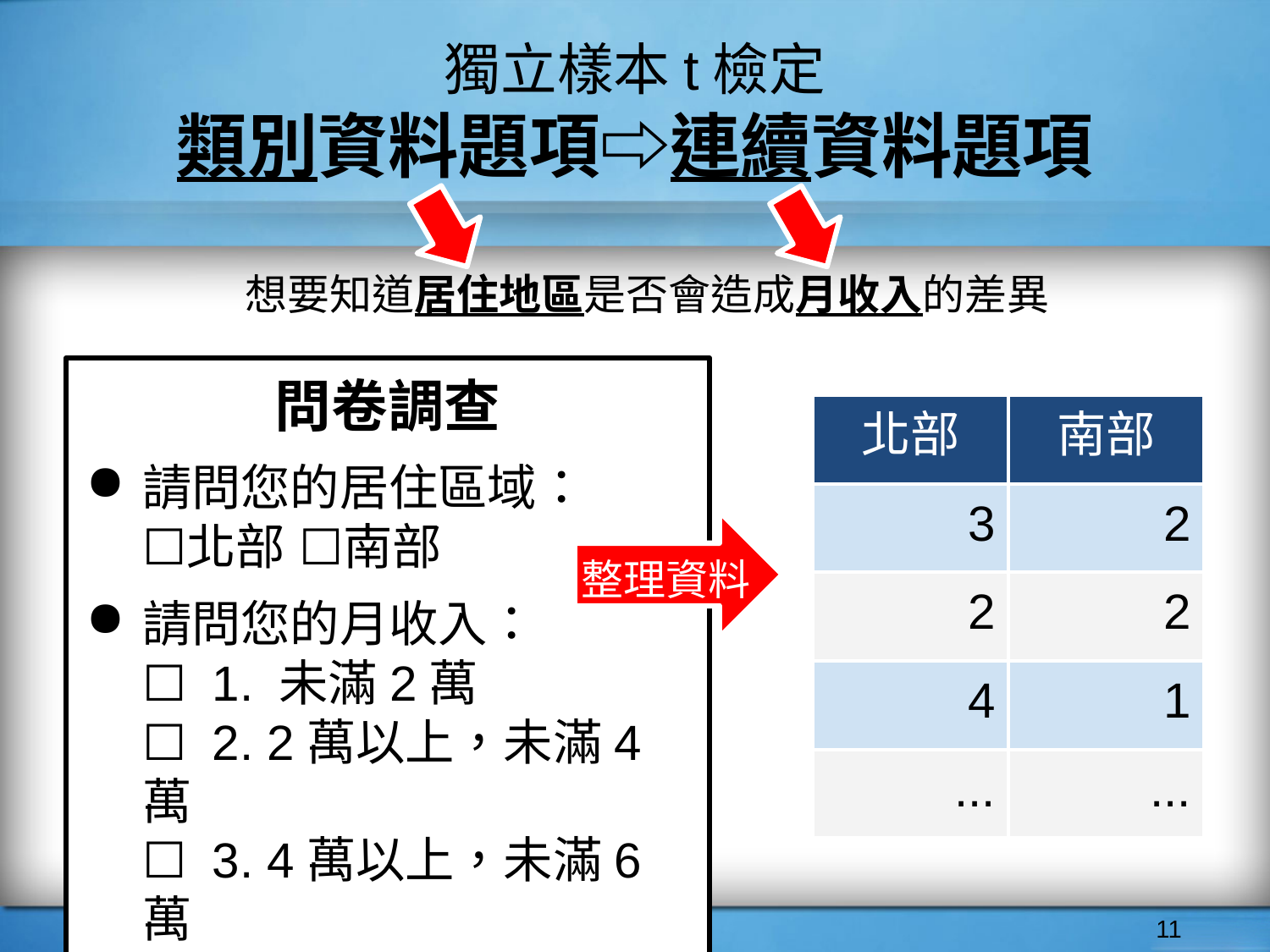

# 獨立樣本t檢定
類別資料題項⇨連續資料題項

想要知道居住地區是否會造成月收入的差異
問卷調查
請問您的居住區域：
☐北部 ☐南部
請問您的月收入：
☐ 1. 未滿2萬
☐ 2. 2萬以上，未滿4萬
☐ 3. 4萬以上，未滿6萬
☐ 4. 6萬以上
| 北部 | 南部 |
| --- | --- |
| 3 | 2 |
| 2 | 2 |
| 4 | 1 |
| ... | ... |

整理資料
11